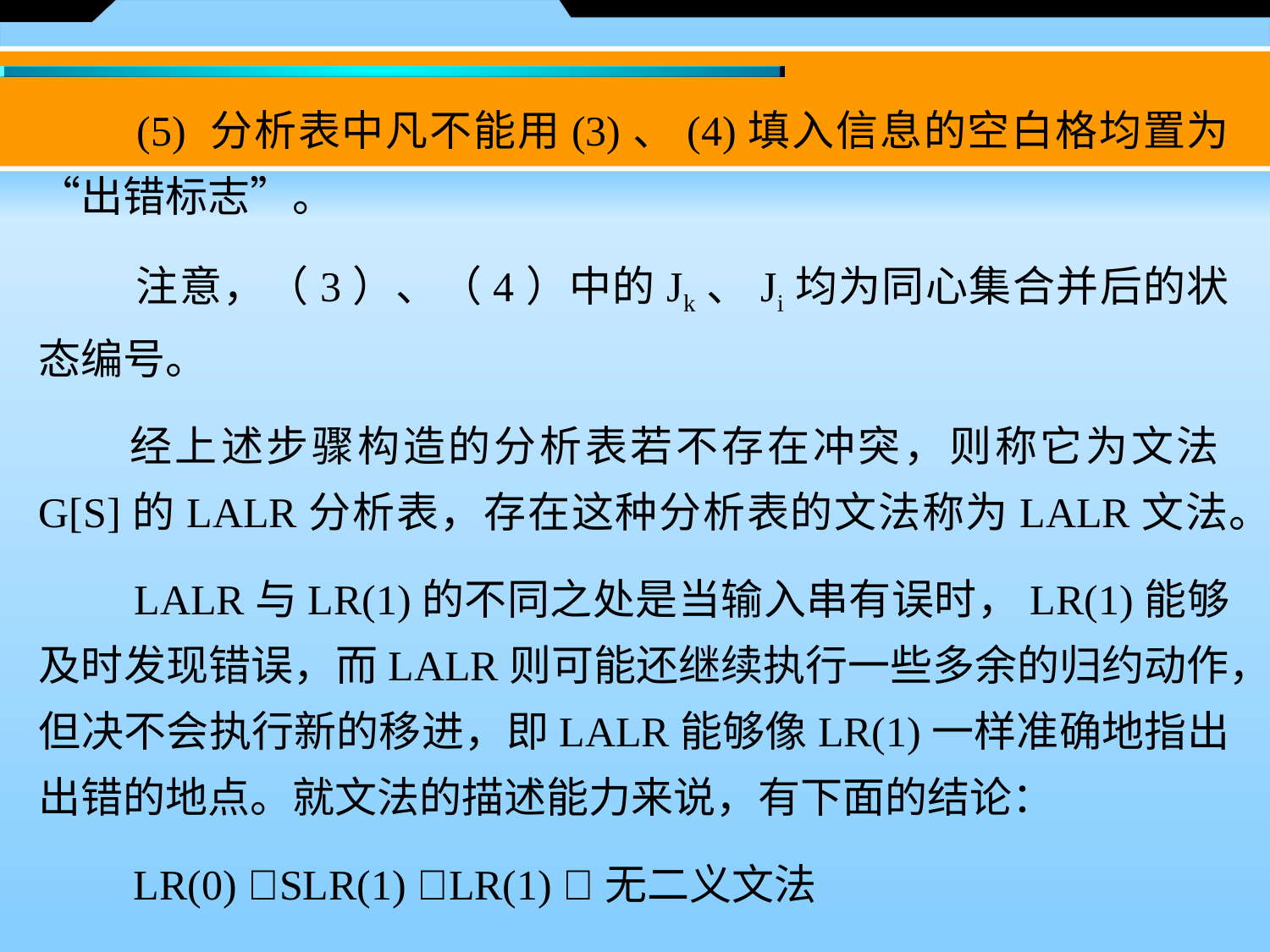

(5) 分析表中凡不能用(3)、(4)填入信息的空白格均置为“出错标志”。
        注意，（3）、（4）中的Jk、Ji均为同心集合并后的状态编号。
　　经上述步骤构造的分析表若不存在冲突，则称它为文法G[S]的LALR分析表，存在这种分析表的文法称为LALR文法。
　　LALR与LR(1)的不同之处是当输入串有误时，LR(1)能够及时发现错误，而LALR则可能还继续执行一些多余的归约动作，但决不会执行新的移进，即LALR能够像LR(1)一样准确地指出出错的地点。就文法的描述能力来说，有下面的结论：
　　LR(0) ⊂SLR(1) ⊂LR(1) ⊂无二义文法